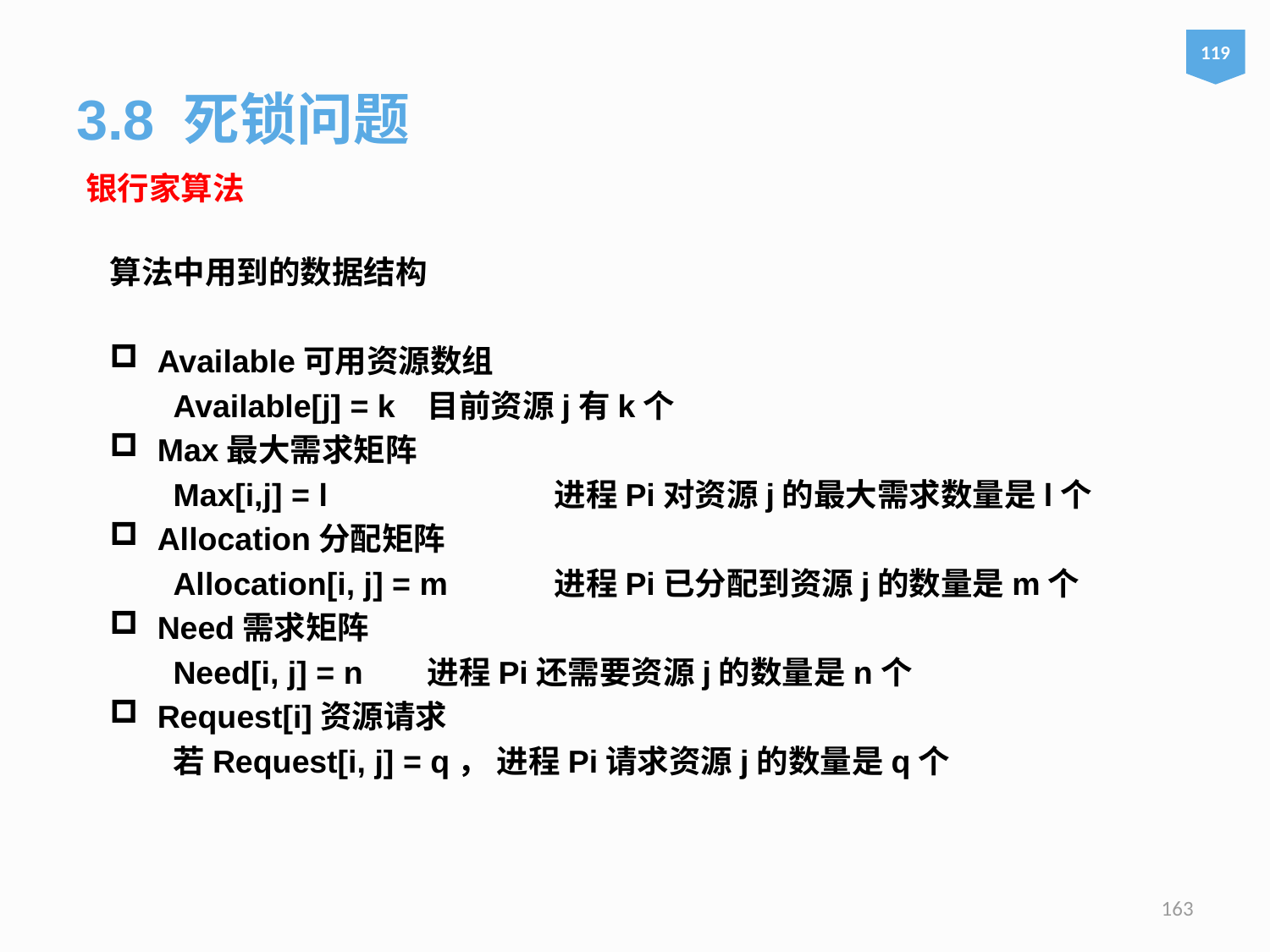

119
3.8 死锁问题
银行家算法

算法中用到的数据结构

Available可用资源数组
Available[j] = k 	目前资源j有k个
Max最大需求矩阵
Max[i,j] = l		进程Pi对资源j的最大需求数量是l个
Allocation分配矩阵
Allocation[i, j] = m 	进程Pi已分配到资源j的数量是m个
Need需求矩阵
Need[i, j] = n 	进程Pi还需要资源j的数量是n个
Request[i]资源请求
若Request[i, j] = q， 进程Pi请求资源j的数量是q个

163